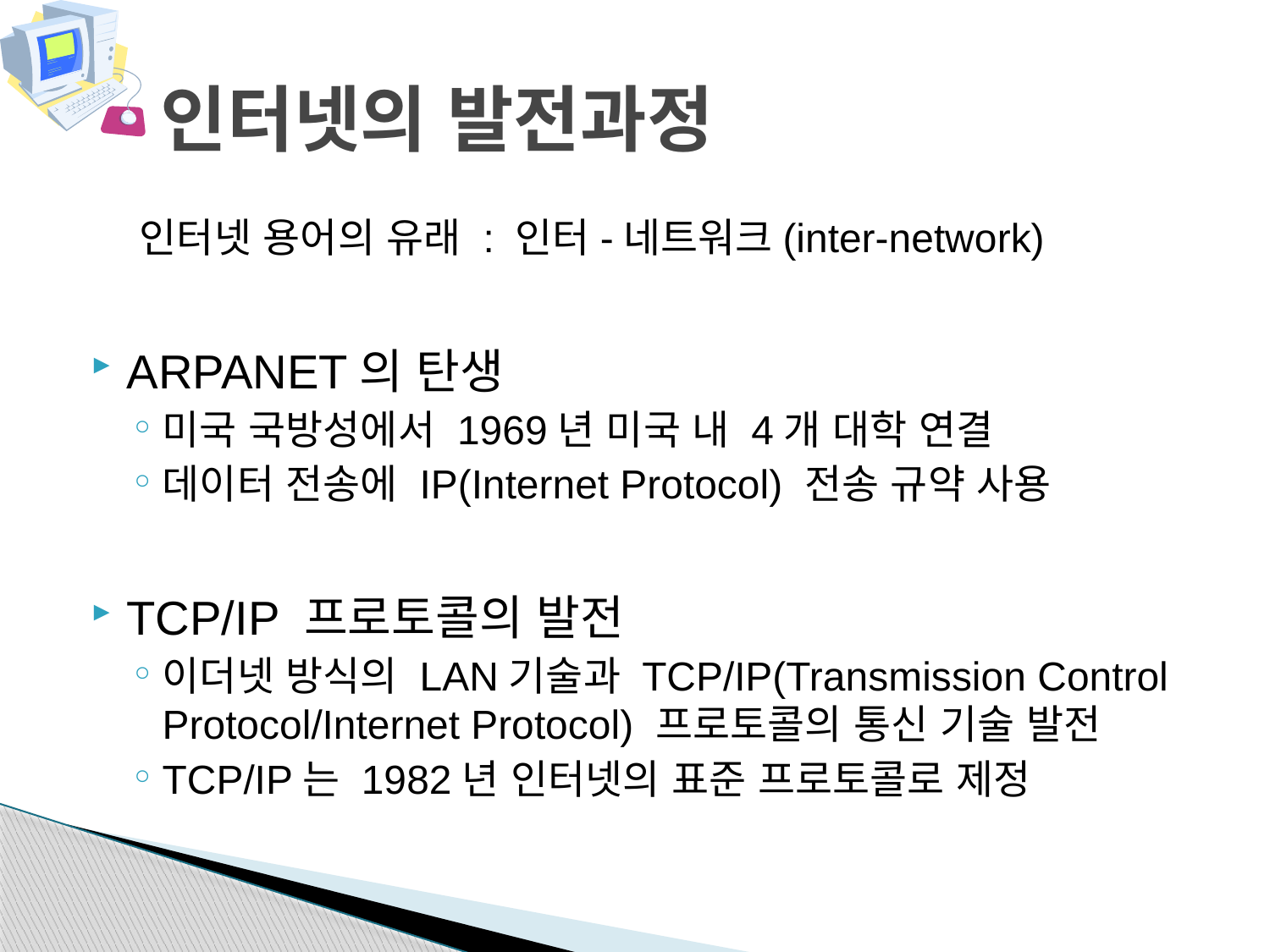

# 인터넷의 발전과정
인터넷 용어의 유래 : 인터-네트워크(inter-network)

ARPANET의 탄생
미국 국방성에서 1969년 미국 내 4개 대학 연결
데이터 전송에 IP(Internet Protocol) 전송 규약 사용

TCP/IP 프로토콜의 발전
이더넷 방식의 LAN기술과 TCP/IP(Transmission Control Protocol/Internet Protocol) 프로토콜의 통신 기술 발전
TCP/IP는 1982년 인터넷의 표준 프로토콜로 제정